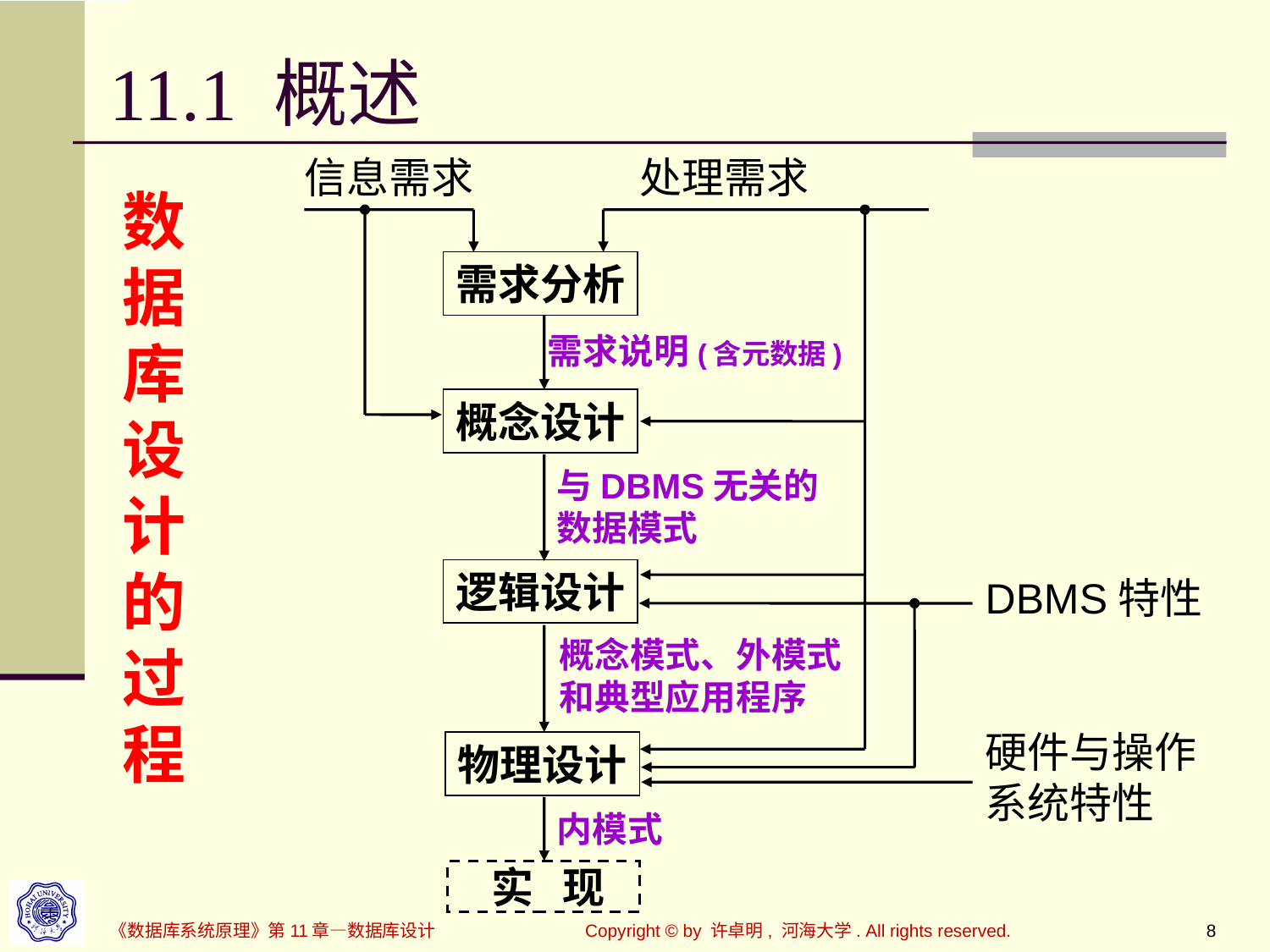

# 11.1 概述
信息需求
处理需求
数据库设计的过程

需求分析

需求说明(含元数据)
概念设计

与DBMS无关的
数据模式
逻辑设计
DBMS特性

概念模式、外模式
和典型应用程序
硬件与操作系统特性
物理设计

内模式
  实   现
Copyright © by 许卓明, 河海大学. All rights reserved.
8
《数据库系统原理》第11章—数据库设计